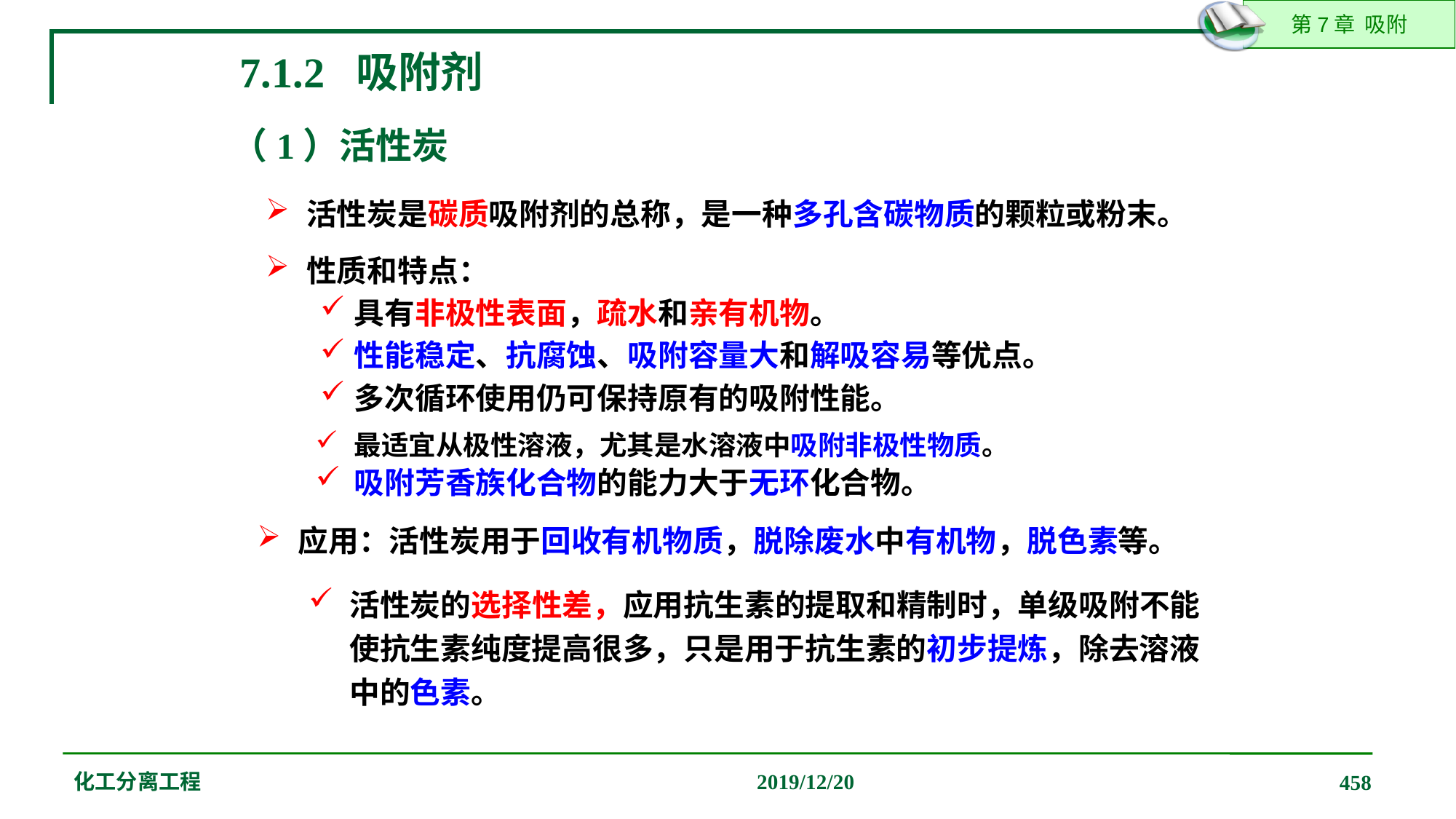

7.1.2  吸附剂
（1）活性炭
活性炭是碳质吸附剂的总称，是一种多孔含碳物质的颗粒或粉末。
性质和特点：
具有非极性表面，疏水和亲有机物。
性能稳定、抗腐蚀、吸附容量大和解吸容易等优点。
多次循环使用仍可保持原有的吸附性能。
最适宜从极性溶液，尤其是水溶液中吸附非极性物质。
吸附芳香族化合物的能力大于无环化合物。
应用：活性炭用于回收有机物质，脱除废水中有机物，脱色素等。
活性炭的选择性差，应用抗生素的提取和精制时，单级吸附不能使抗生素纯度提高很多，只是用于抗生素的初步提炼，除去溶液中的色素。
化工分离工程
2019/12/20
458
应用：活性炭用于回收有机物质，脱除废水中有机物，脱色素等。
活性炭的选择性差，应用抗生素的提取和精制时，单级吸附不能使抗生素纯度提高很多，只是用于抗生素的初步提炼，除去溶液中的色素。